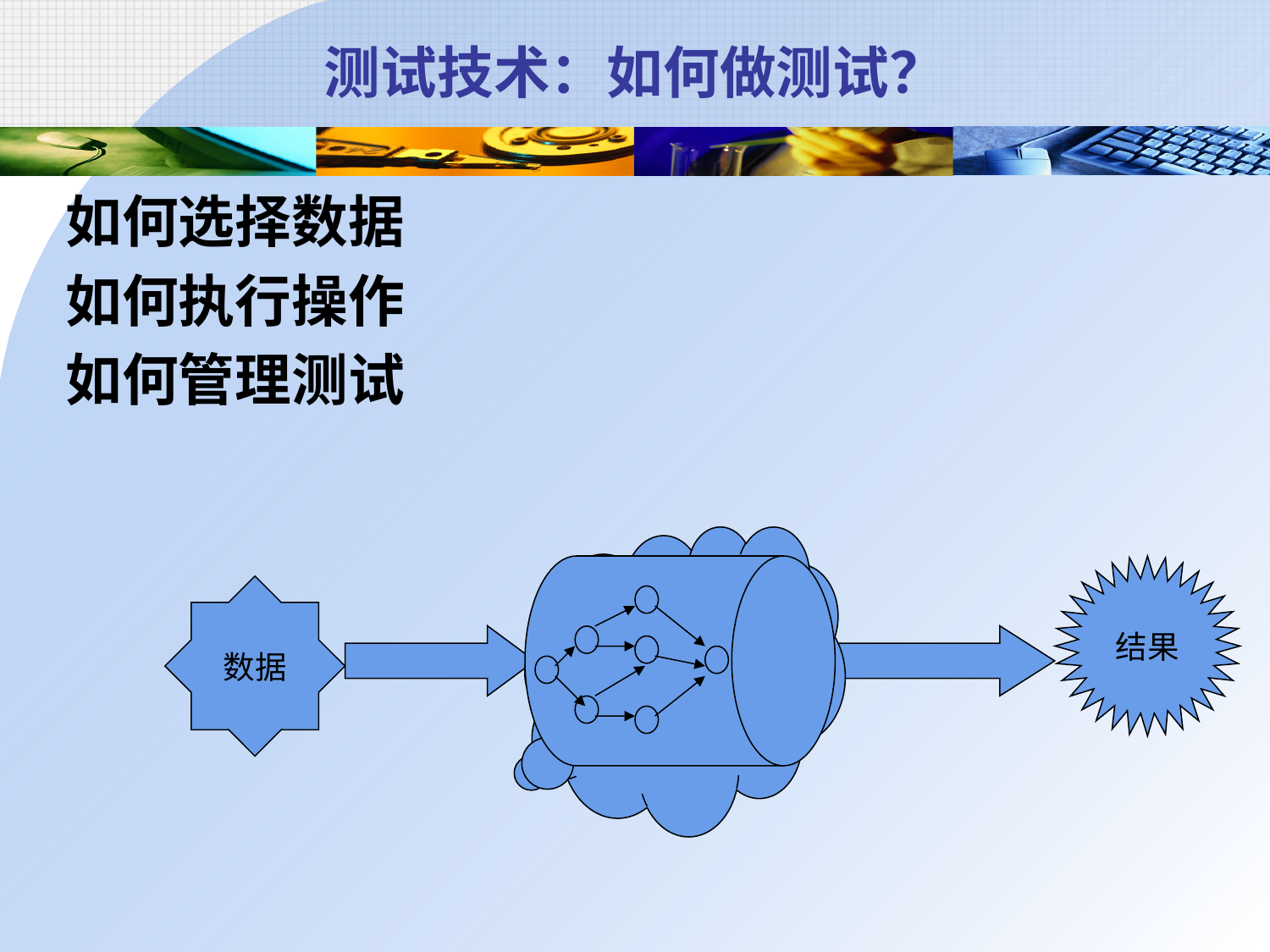

# 测试技术：如何做测试？
如何选择数据
如何执行操作
如何管理测试

结果
数据